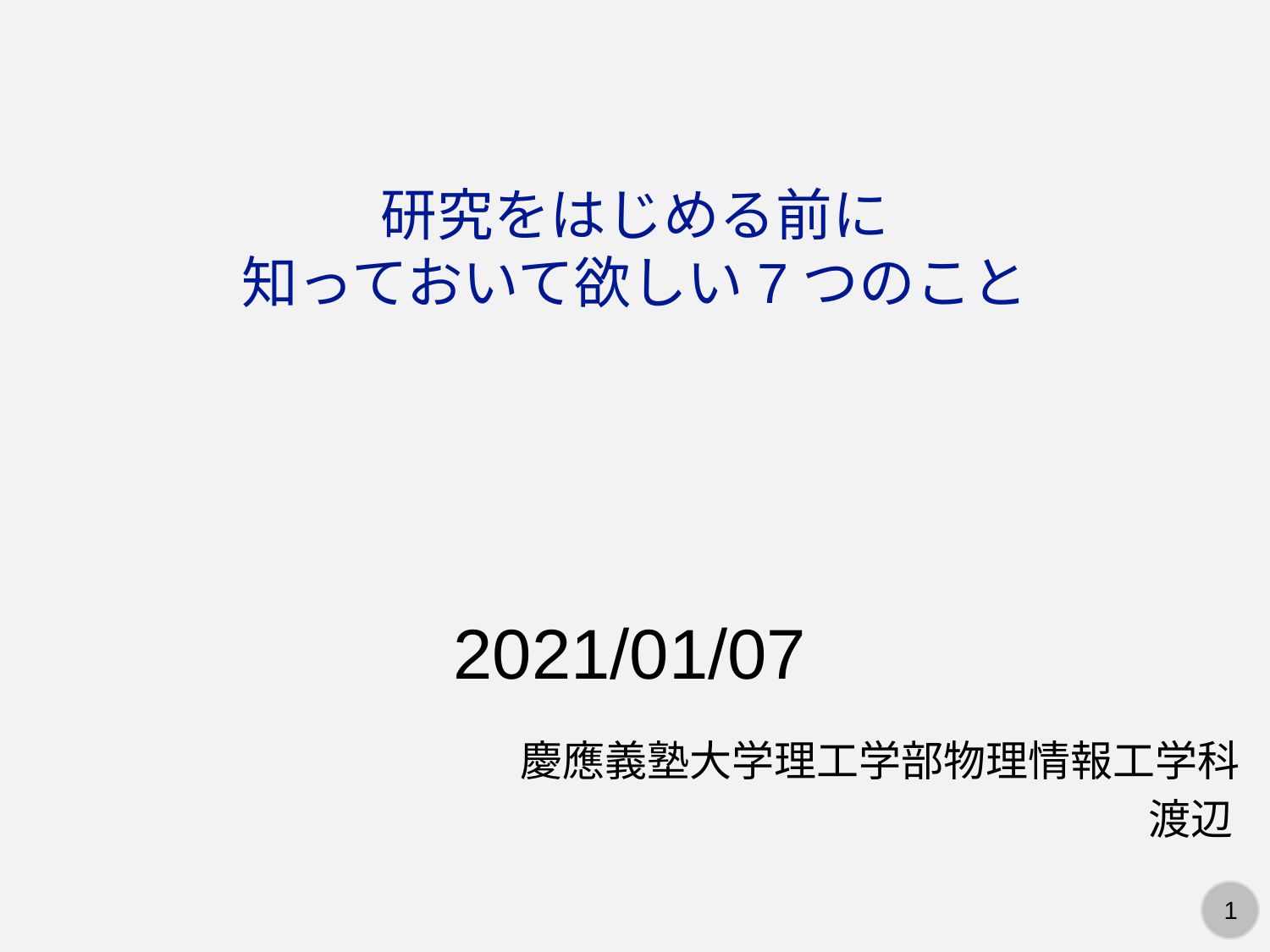

研究をはじめる前に
知っておいて欲しい7つのこと
2021/01/07
慶應義塾大学理工学部物理情報工学科
渡辺